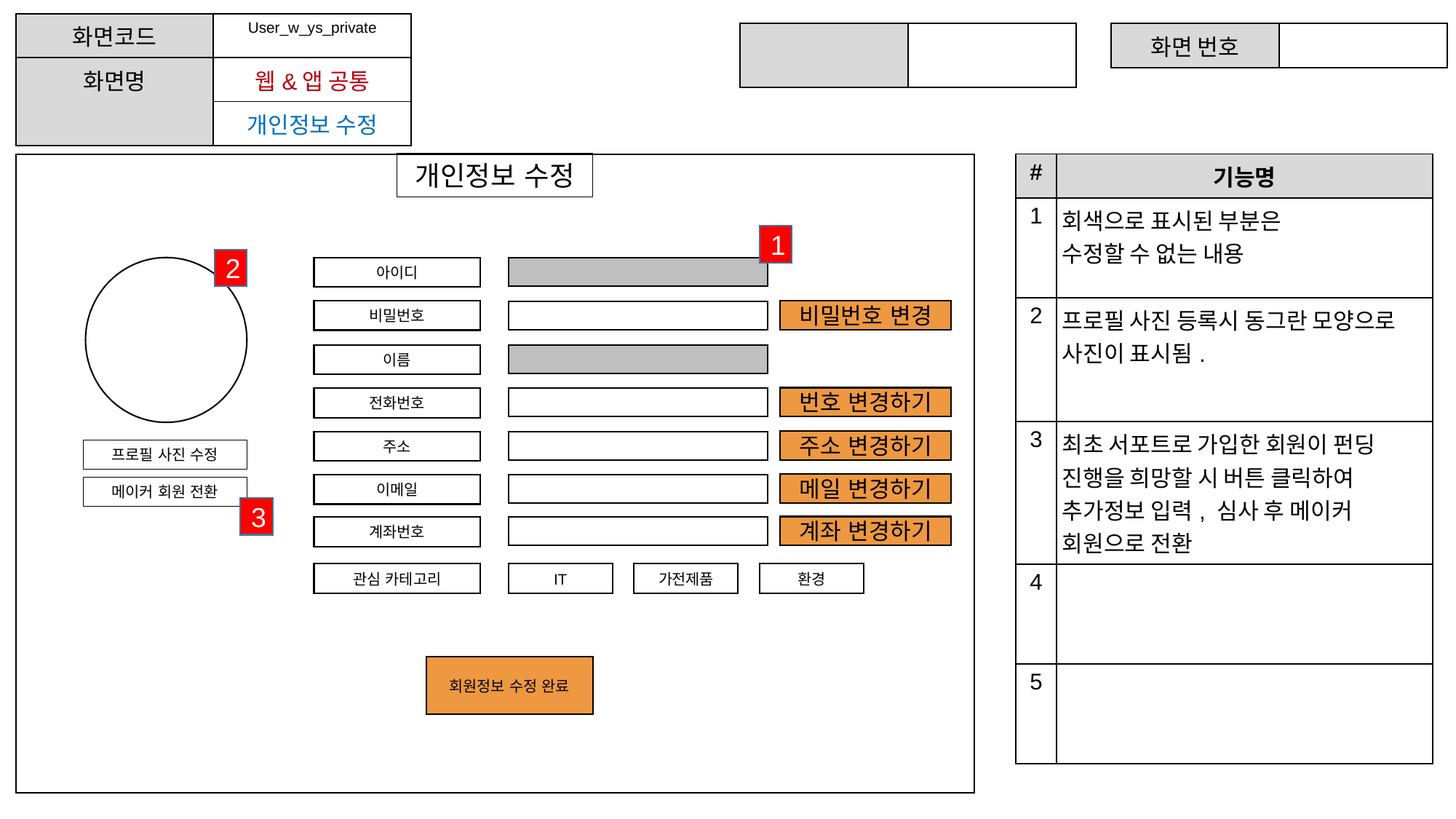

| 화면코드 | User\_w\_ys\_private |
| --- | --- |
| 화면명 | 웹&앱 공통 |
|  | 개인정보 수정 |
|  |  |
| --- | --- |
| 화면 번호 |  |
| --- | --- |
개인정보 수정

| # | 기능명 |
| --- | --- |
| 1 | 회색으로 표시된 부분은 수정할 수 없는 내용 |
| 2 | 프로필 사진 등록시 동그란 모양으로 사진이 표시됨. |
| 3 | 최초 서포트로 가입한 회원이 펀딩 진행을 희망할 시 버튼 클릭하여 추가정보 입력, 심사 후 메이커 회원으로 전환 |
| 4 |  |
| 5 |  |
1

2

아이디
비밀번호 변경

비밀번호

이름
번호 변경하기

전화번호
주소 변경하기

주소
프로필 사진 수정
메일 변경하기

이메일
메이커 회원 전환
3

계좌 변경하기

계좌번호

관심 카테고리

IT

가전제품

환경

회원정보 수정 완료